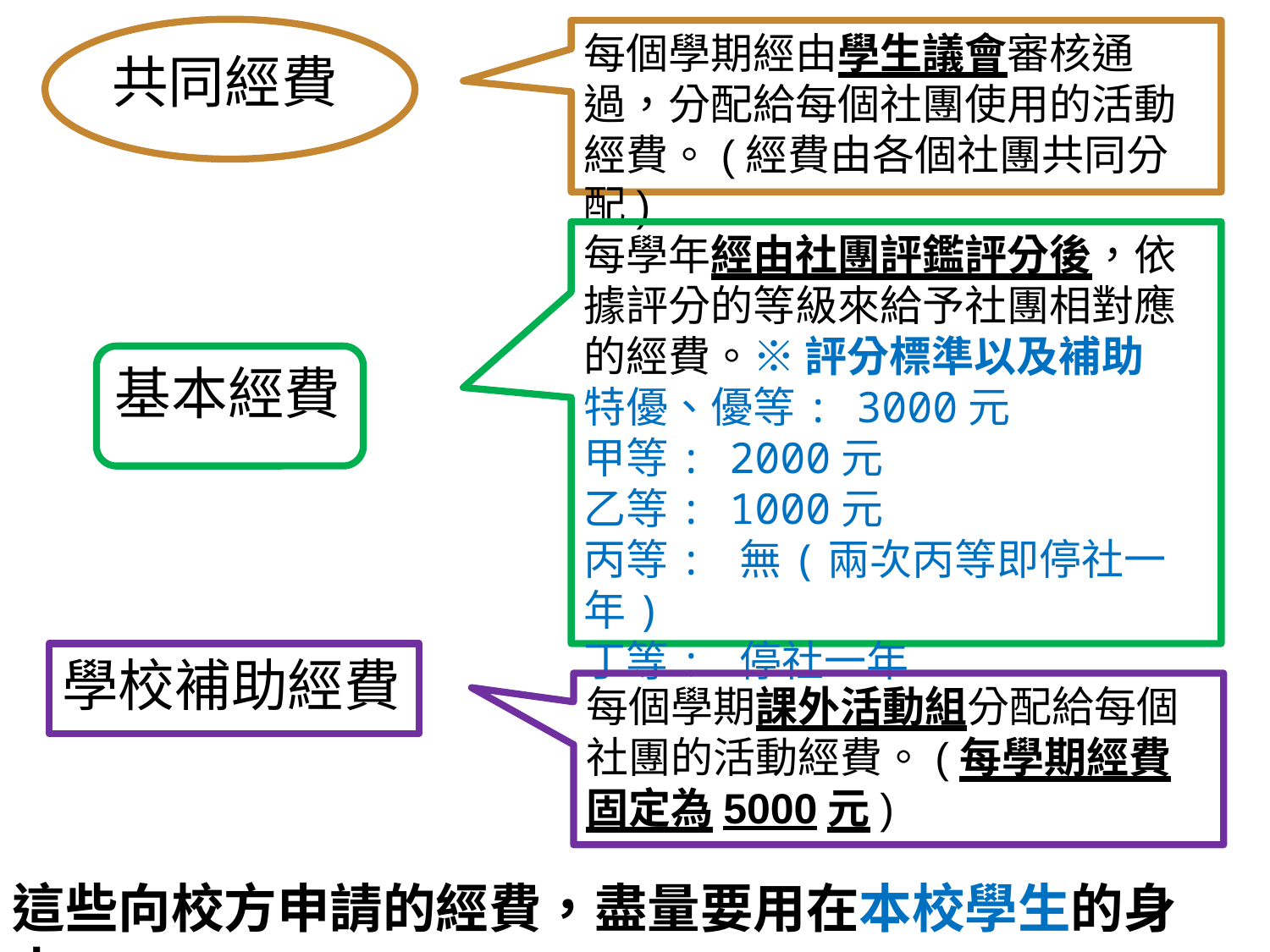

共同經費
每個學期經由學生議會審核通過，分配給每個社團使用的活動經費。(經費由各個社團共同分配)

每學年經由社團評鑑評分後，依據評分的等級來給予社團相對應的經費。※ 評分標準以及補助
特優、優等: 3000元
甲等: 2000元
乙等: 1000元
丙等: 無(兩次丙等即停社一年)
丁等: 停社一年
基本經費
學校補助經費
每個學期課外活動組分配給每個社團的活動經費。(每學期經費固定為5000元)

這些向校方申請的經費，盡量要用在本校學生的身上!